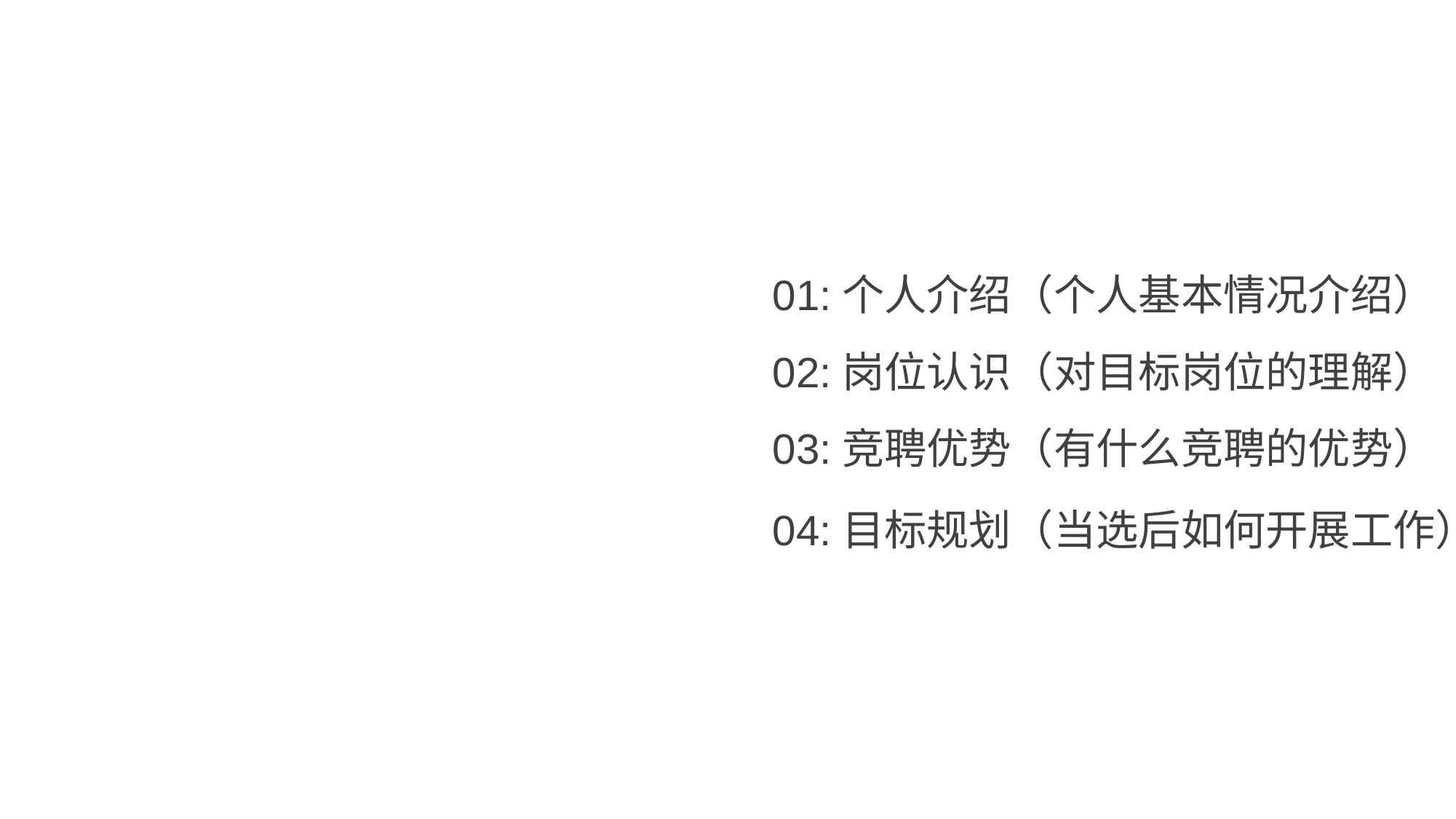

01:个人介绍（个人基本情况介绍）
02:岗位认识（对目标岗位的理解）
03:竞聘优势（有什么竞聘的优势）
04:目标规划（当选后如何开展工作）